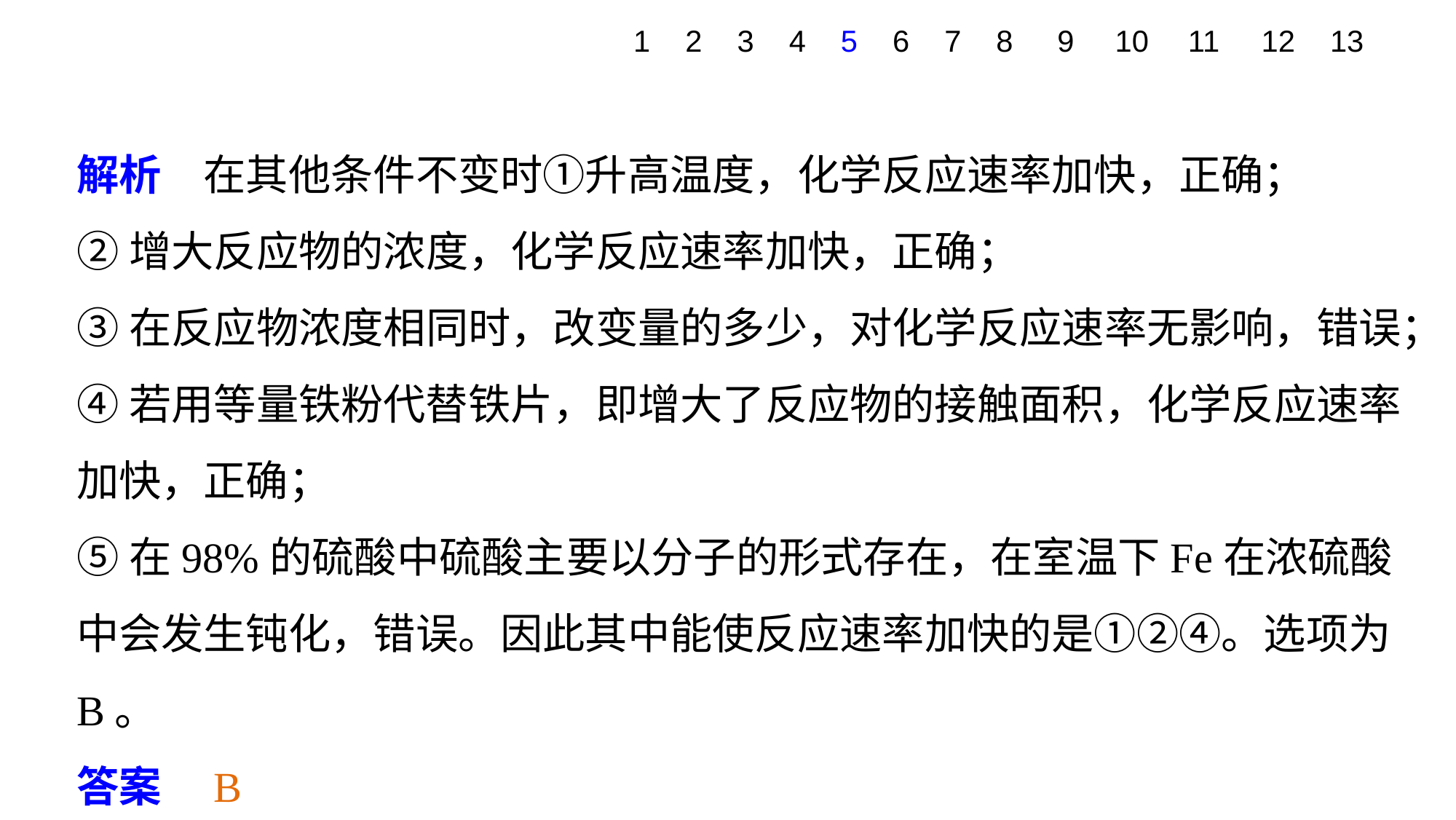

1
2
3
4
5
6
7
8
9
10
11
12
13
解析　在其他条件不变时①升高温度，化学反应速率加快，正确；
②增大反应物的浓度，化学反应速率加快，正确；
③在反应物浓度相同时，改变量的多少，对化学反应速率无影响，错误；
④若用等量铁粉代替铁片，即增大了反应物的接触面积，化学反应速率加快，正确；
⑤在98%的硫酸中硫酸主要以分子的形式存在，在室温下Fe在浓硫酸中会发生钝化，错误。因此其中能使反应速率加快的是①②④。选项为B。
答案　B